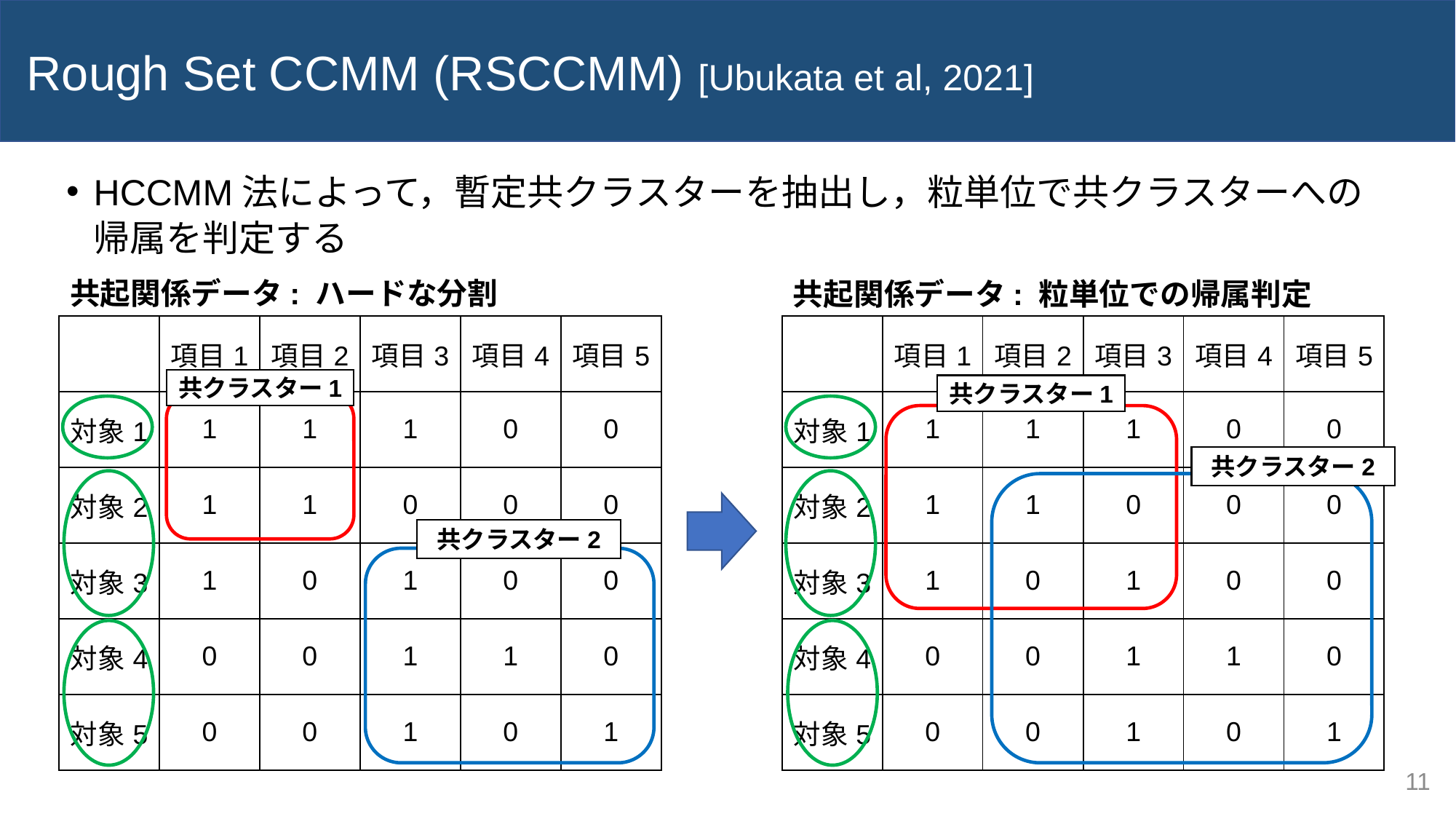

Rough Set CCMM (RSCCMM) [Ubukata et al, 2021]
HCCMM法によって，暫定共クラスターを抽出し，粒単位で共クラスターへの帰属を判定する
共起関係データ: ハードな分割
共起関係データ: 粒単位での帰属判定
|  | 項目1 | 項目2 | 項目3 | 項目4 | 項目5 |
| --- | --- | --- | --- | --- | --- |
| 対象1 | 1 | 1 | 1 | 0 | 0 |
| 対象2 | 1 | 1 | 0 | 0 | 0 |
| 対象3 | 1 | 0 | 1 | 0 | 0 |
| 対象4 | 0 | 0 | 1 | 1 | 0 |
| 対象5 | 0 | 0 | 1 | 0 | 1 |
|  | 項目1 | 項目2 | 項目3 | 項目4 | 項目5 |
| --- | --- | --- | --- | --- | --- |
| 対象1 | 1 | 1 | 1 | 0 | 0 |
| 対象2 | 1 | 1 | 0 | 0 | 0 |
| 対象3 | 1 | 0 | 1 | 0 | 0 |
| 対象4 | 0 | 0 | 1 | 1 | 0 |
| 対象5 | 0 | 0 | 1 | 0 | 1 |
共クラスター1
共クラスター1

共クラスター2

共クラスター2

11